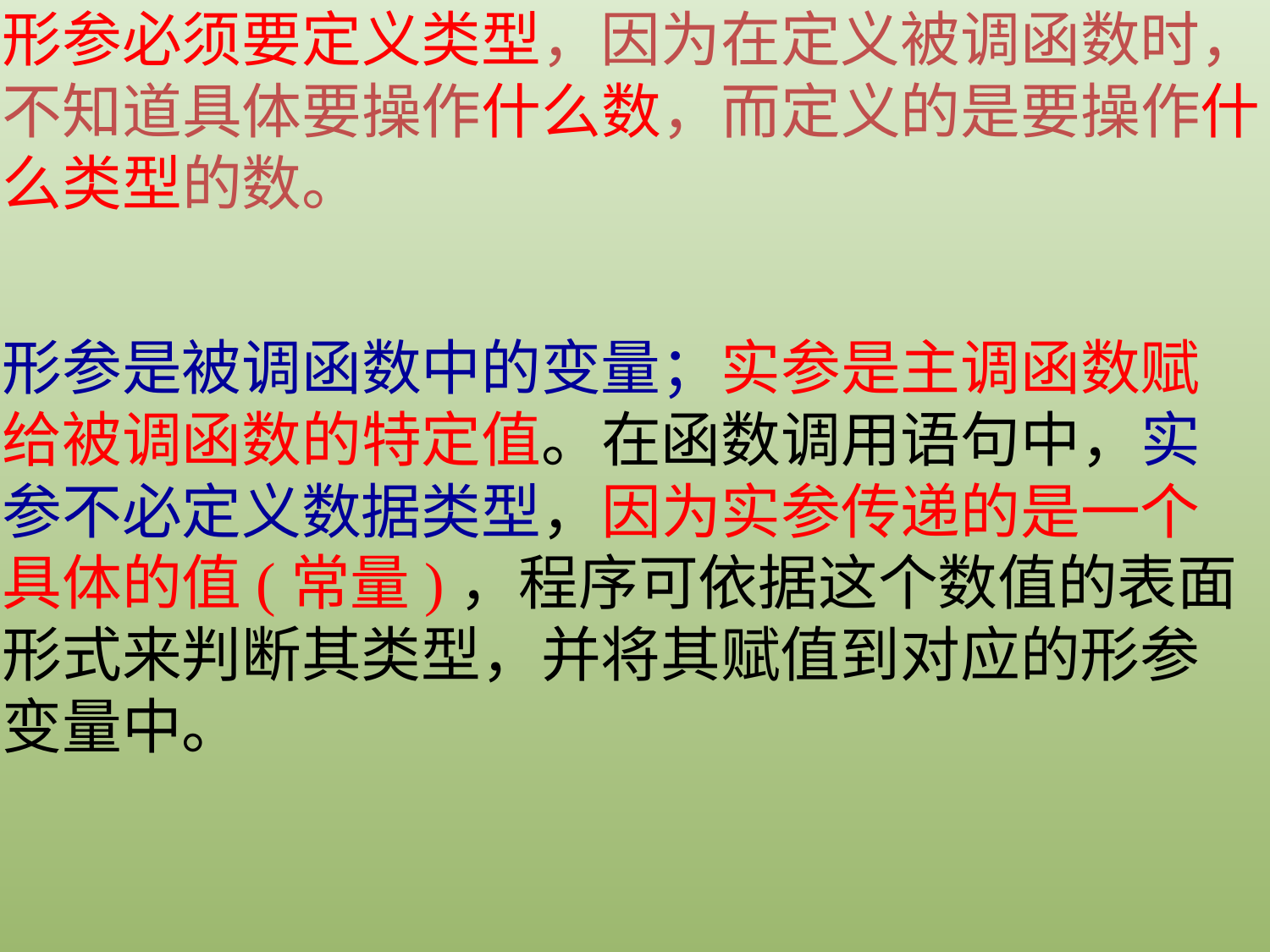

形参必须要定义类型，因为在定义被调函数时，不知道具体要操作什么数，而定义的是要操作什么类型的数。
形参是被调函数中的变量；实参是主调函数赋给被调函数的特定值。在函数调用语句中，实参不必定义数据类型，因为实参传递的是一个具体的值(常量)，程序可依据这个数值的表面形式来判断其类型，并将其赋值到对应的形参变量中。
185